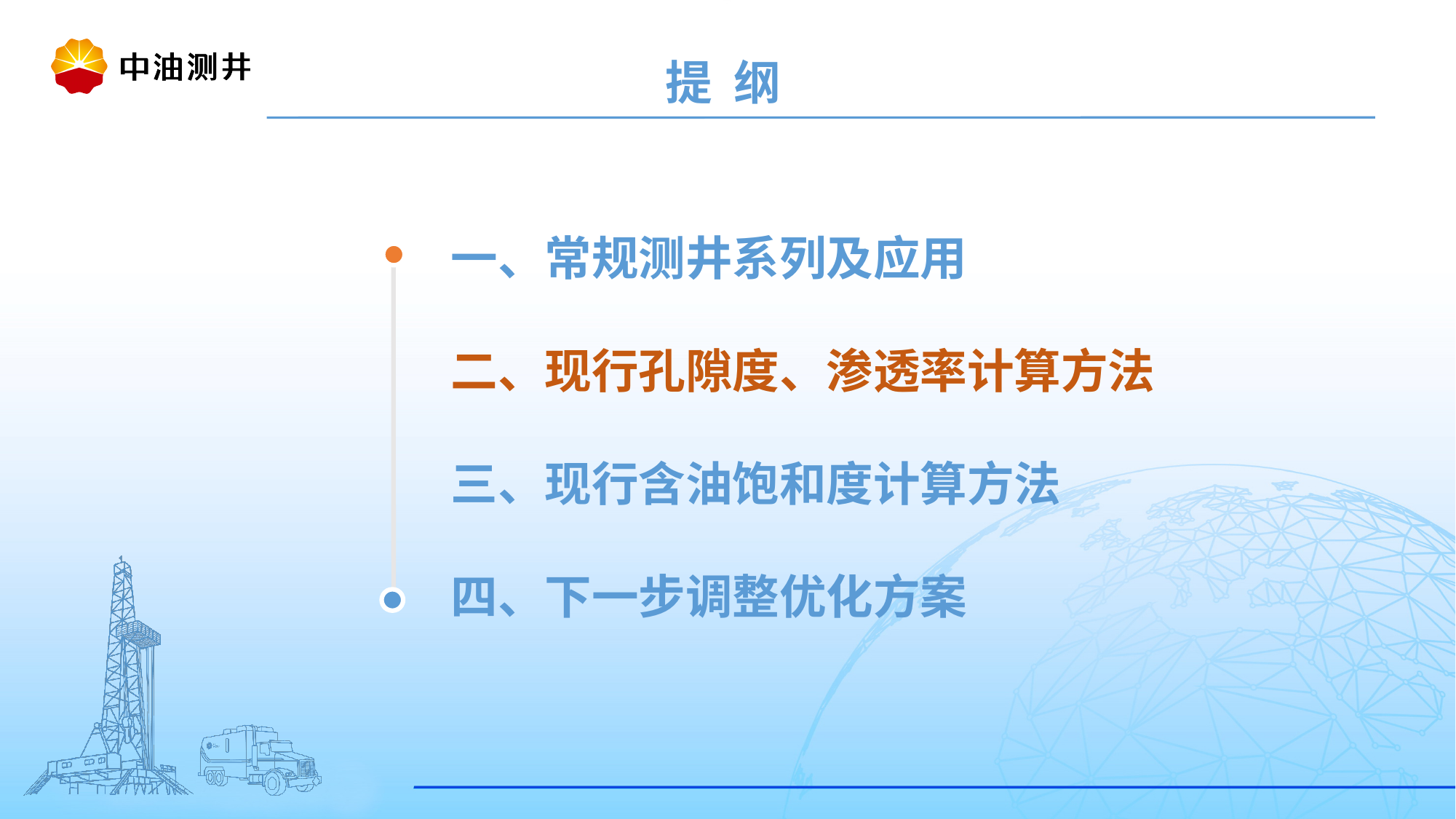

提  纲
一、常规测井系列及应用

二、现行孔隙度、渗透率计算方法

三、现行含油饱和度计算方法

四、下一步调整优化方案